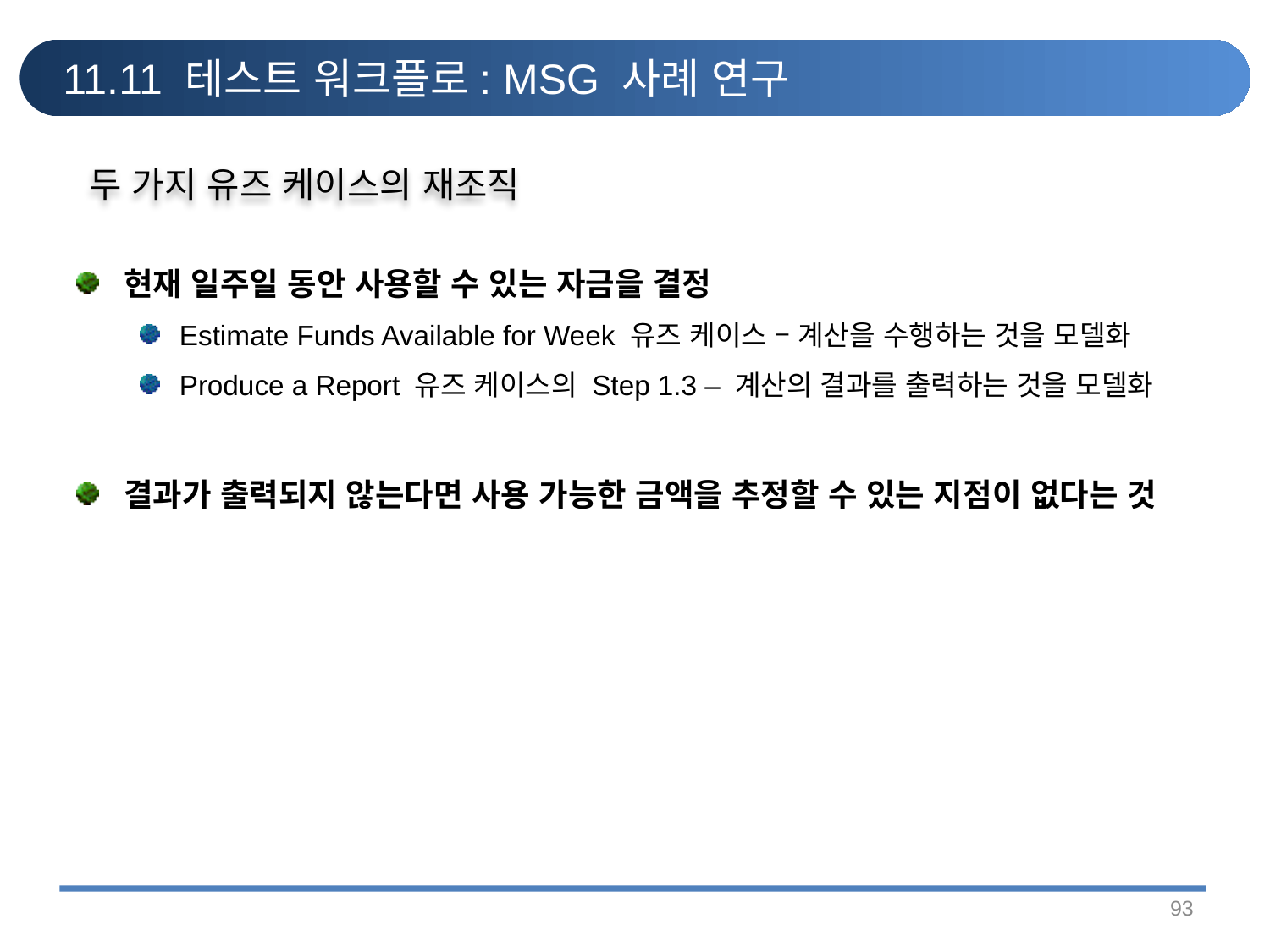

# 11.11 테스트 워크플로: MSG 사례 연구
두 가지 유즈 케이스의 재조직
현재 일주일 동안 사용할 수 있는 자금을 결정
Estimate Funds Available for Week 유즈 케이스 – 계산을 수행하는 것을 모델화
Produce a Report 유즈 케이스의 Step 1.3 – 계산의 결과를 출력하는 것을 모델화

결과가 출력되지 않는다면 사용 가능한 금액을 추정할 수 있는 지점이 없다는 것
93